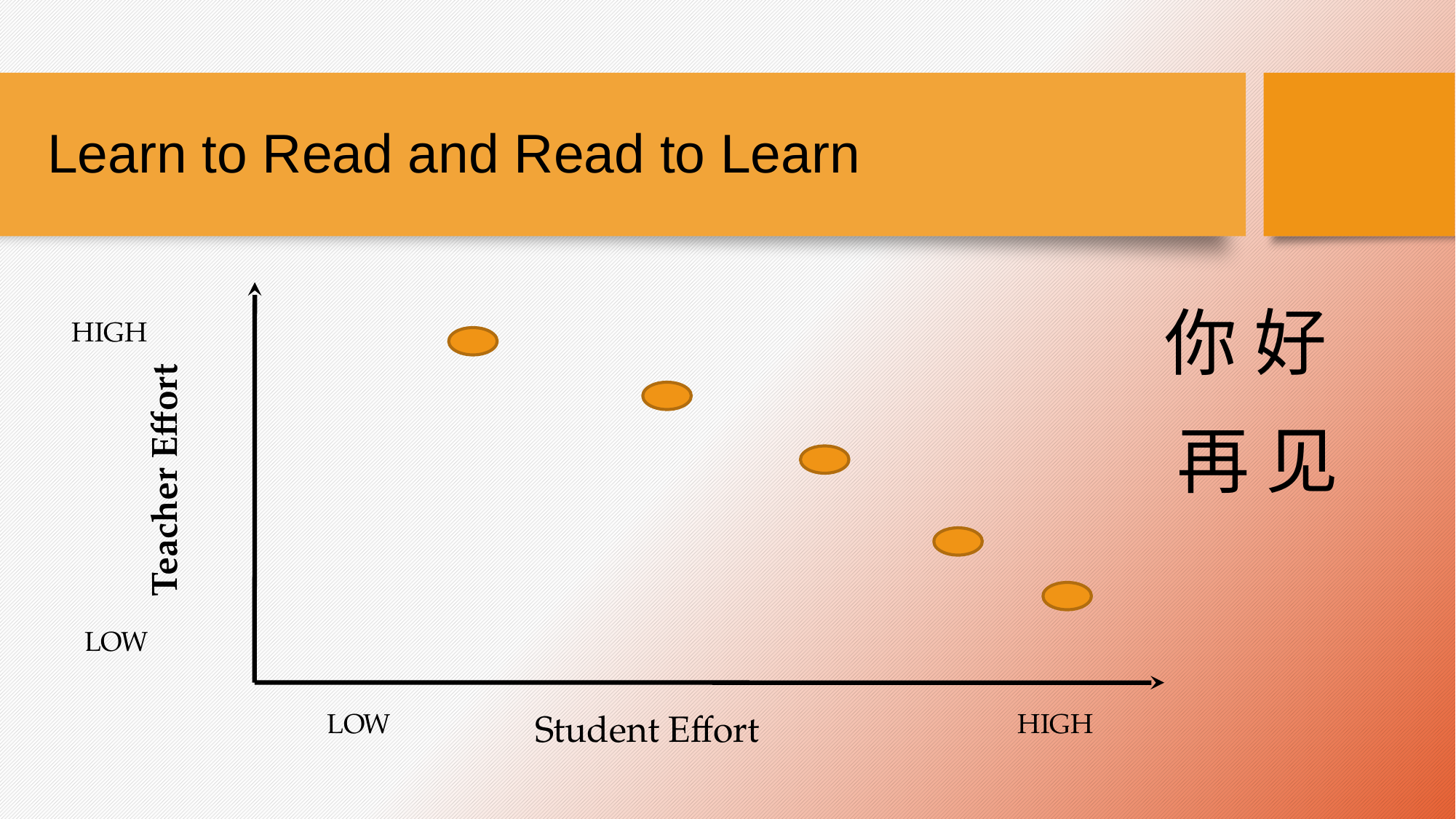

# Learn to Read and Read to Learn
你 好
HIGH

再 见

Teacher Effort

LOW
LOW
HIGH
Student Effort